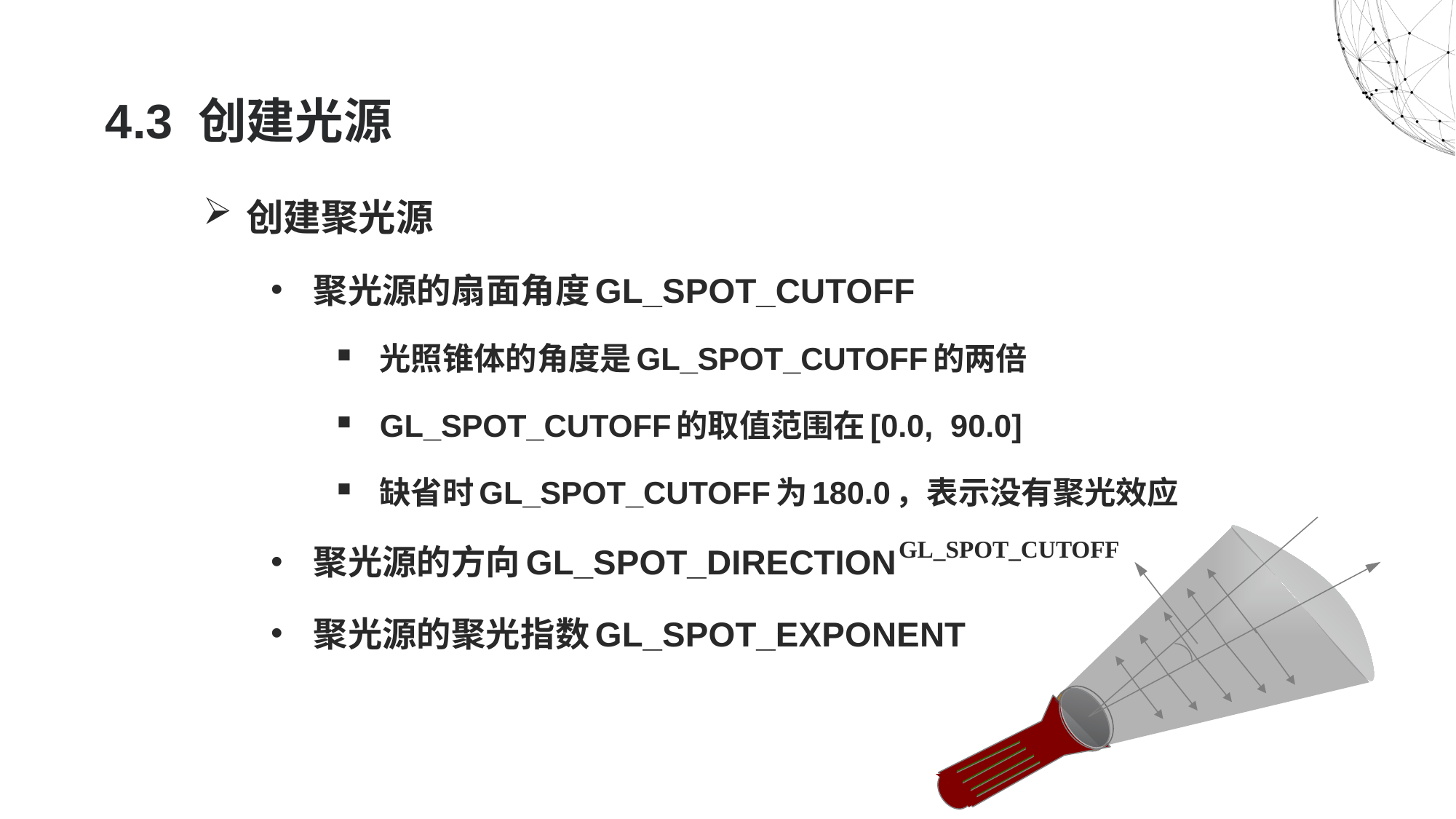

# 4.3 创建光源
创建聚光源
聚光源的扇面角度GL_SPOT_CUTOFF
光照锥体的角度是GL_SPOT_CUTOFF的两倍
GL_SPOT_CUTOFF的取值范围在[0.0,  90.0]
缺省时GL_SPOT_CUTOFF为180.0，表示没有聚光效应
聚光源的方向GL_SPOT_DIRECTION
聚光源的聚光指数GL_SPOT_EXPONENT

GL_SPOT_CUTOFF